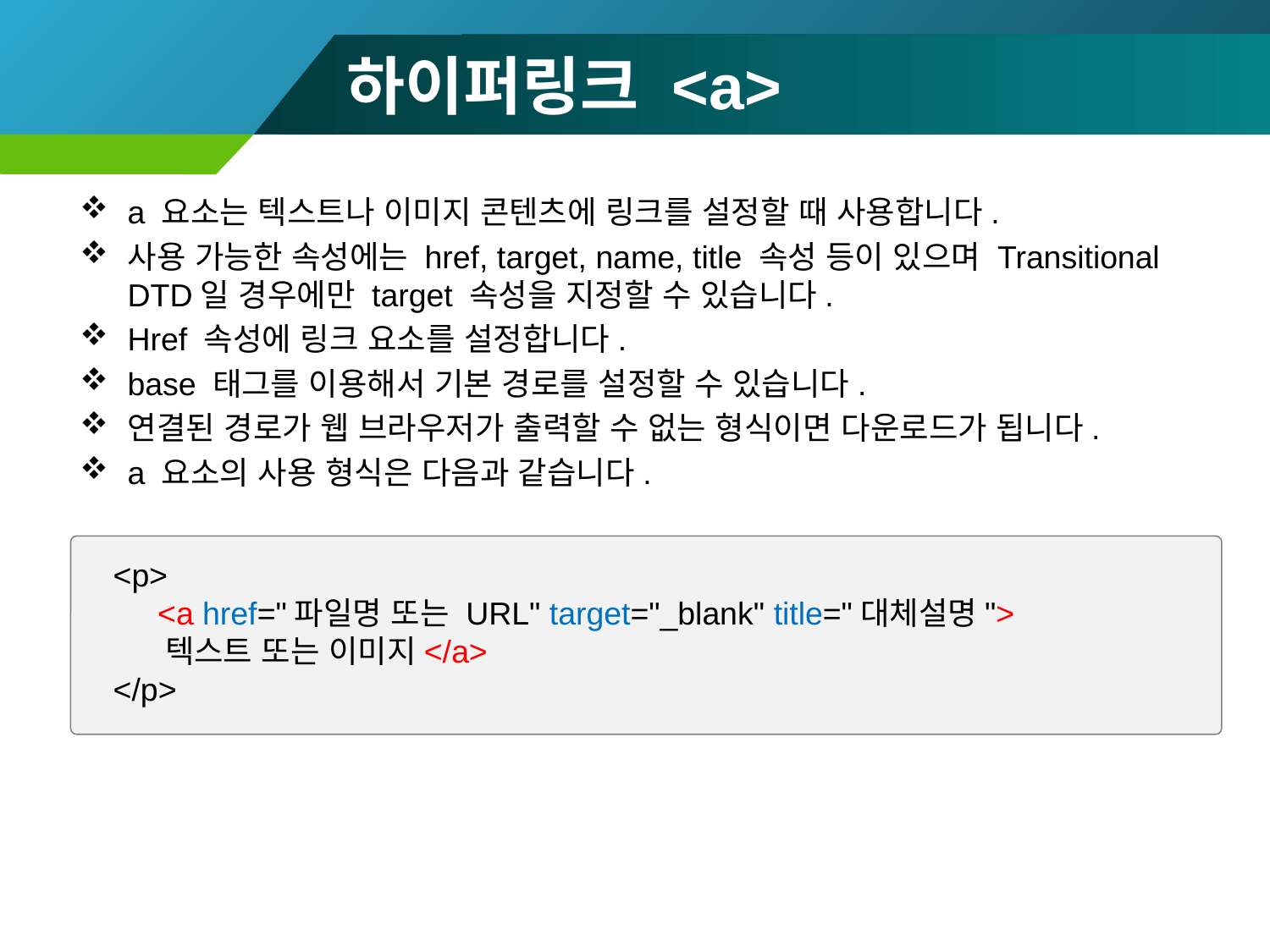

# 하이퍼링크 <a>
a 요소는 텍스트나 이미지 콘텐츠에 링크를 설정할 때 사용합니다.
사용 가능한 속성에는 href, target, name, title 속성 등이 있으며 Transitional DTD일 경우에만 target 속성을 지정할 수 있습니다.
Href 속성에 링크 요소를 설정합니다.
base 태그를 이용해서 기본 경로를 설정할 수 있습니다.
연결된 경로가 웹 브라우저가 출력할 수 없는 형식이면 다운로드가 됩니다.
a 요소의 사용 형식은 다음과 같습니다.

<p>
     <a href="파일명 또는 URL" target="_blank" title="대체설명">
     텍스트 또는 이미지</a>
</p>